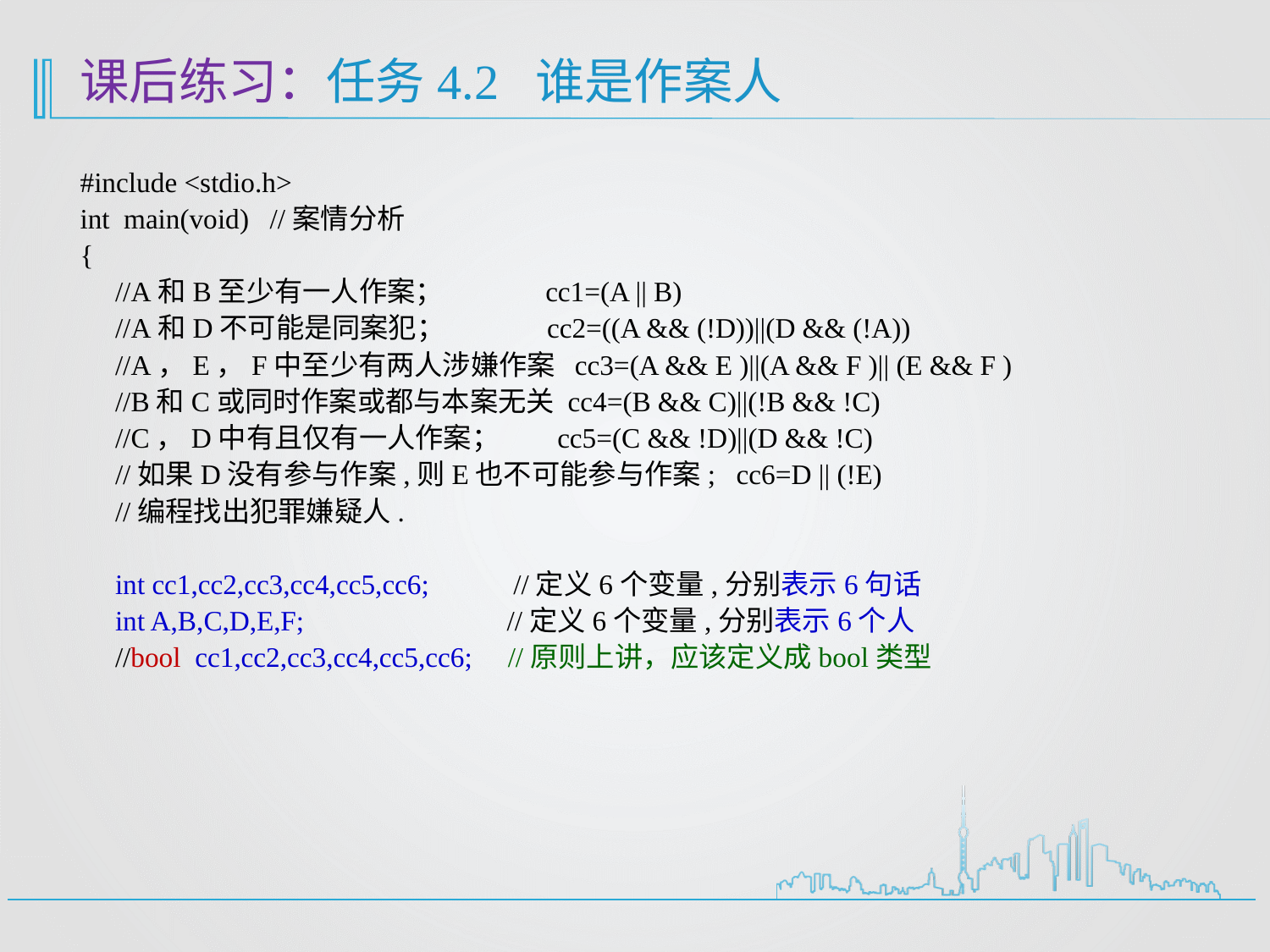

# 课后练习：任务4.2  谁是作案人
#include <stdio.h>
int  main(void)   //案情分析
{
     //A和B至少有一人作案；               cc1=(A || B)
     //A和D不可能是同案犯；               cc2=((A && (!D))||(D && (!A))
     //A，E，F中至少有两人涉嫌作案  cc3=(A && E )||(A && F )|| (E && F )
     //B和C或同时作案或都与本案无关 cc4=(B && C)||(!B && !C)
     //C，D中有且仅有一人作案；        cc5=(C && !D)||(D && !C)
     //如果D没有参与作案,则E也不可能参与作案;   cc6=D || (!E)
     //编程找出犯罪嫌疑人.

     int cc1,cc2,cc3,cc4,cc5,cc6;            //定义6个变量,分别表示6句话
     int A,B,C,D,E,F;                             //定义6个变量,分别表示6个人
     //bool  cc1,cc2,cc3,cc4,cc5,cc6;     //原则上讲，应该定义成bool类型